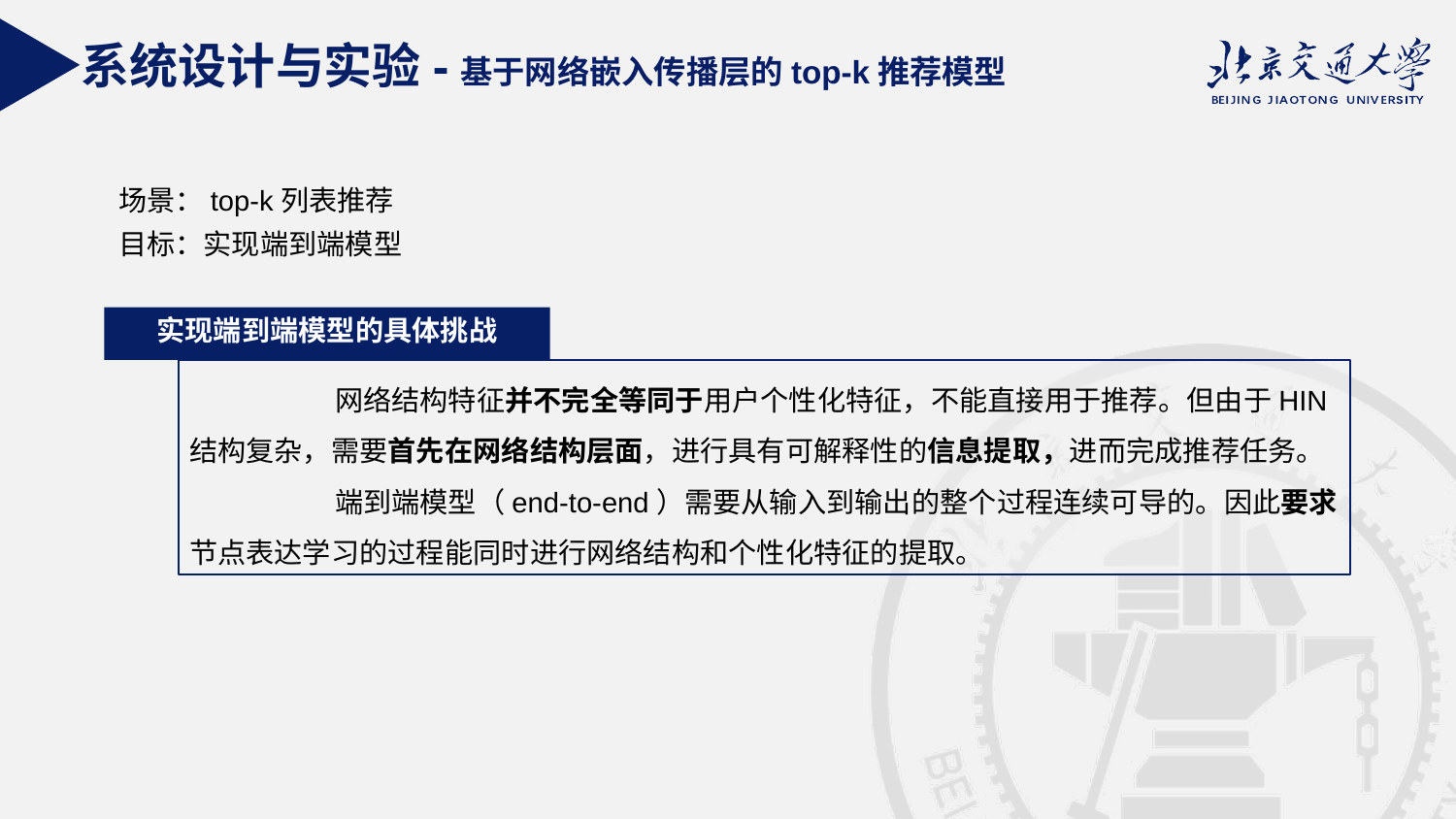

系统设计与实验-基于网络嵌入传播层的top-k推荐模型
场景：top-k列表推荐
目标：实现端到端模型
实现端到端模型的具体挑战
	网络结构特征并不完全等同于用户个性化特征，不能直接用于推荐。但由于HIN结构复杂，需要首先在网络结构层面，进行具有可解释性的信息提取，进而完成推荐任务。
	端到端模型（end-to-end）需要从输入到输出的整个过程连续可导的。因此要求节点表达学习的过程能同时进行网络结构和个性化特征的提取。